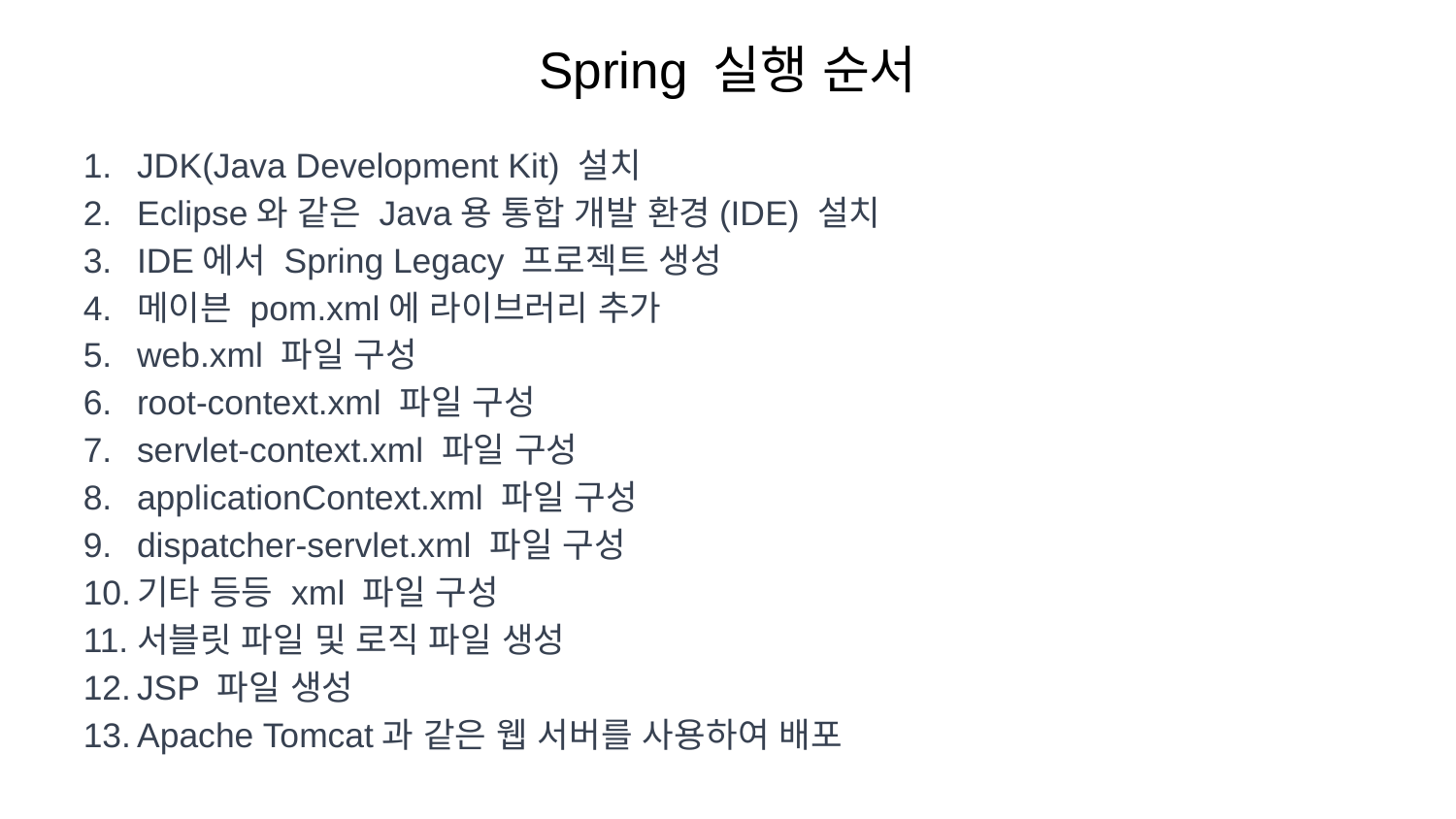

# Spring 실행 순서
JDK(Java Development Kit) 설치
Eclipse와 같은 Java용 통합 개발 환경(IDE) 설치
IDE에서 Spring Legacy 프로젝트 생성
메이븐 pom.xml에 라이브러리 추가
web.xml 파일 구성
root-context.xml 파일 구성
servlet-context.xml 파일 구성
applicationContext.xml 파일 구성
dispatcher-servlet.xml 파일 구성
기타 등등 xml 파일 구성
서블릿 파일 및 로직 파일 생성
JSP 파일 생성
Apache Tomcat과 같은 웹 서버를 사용하여 배포